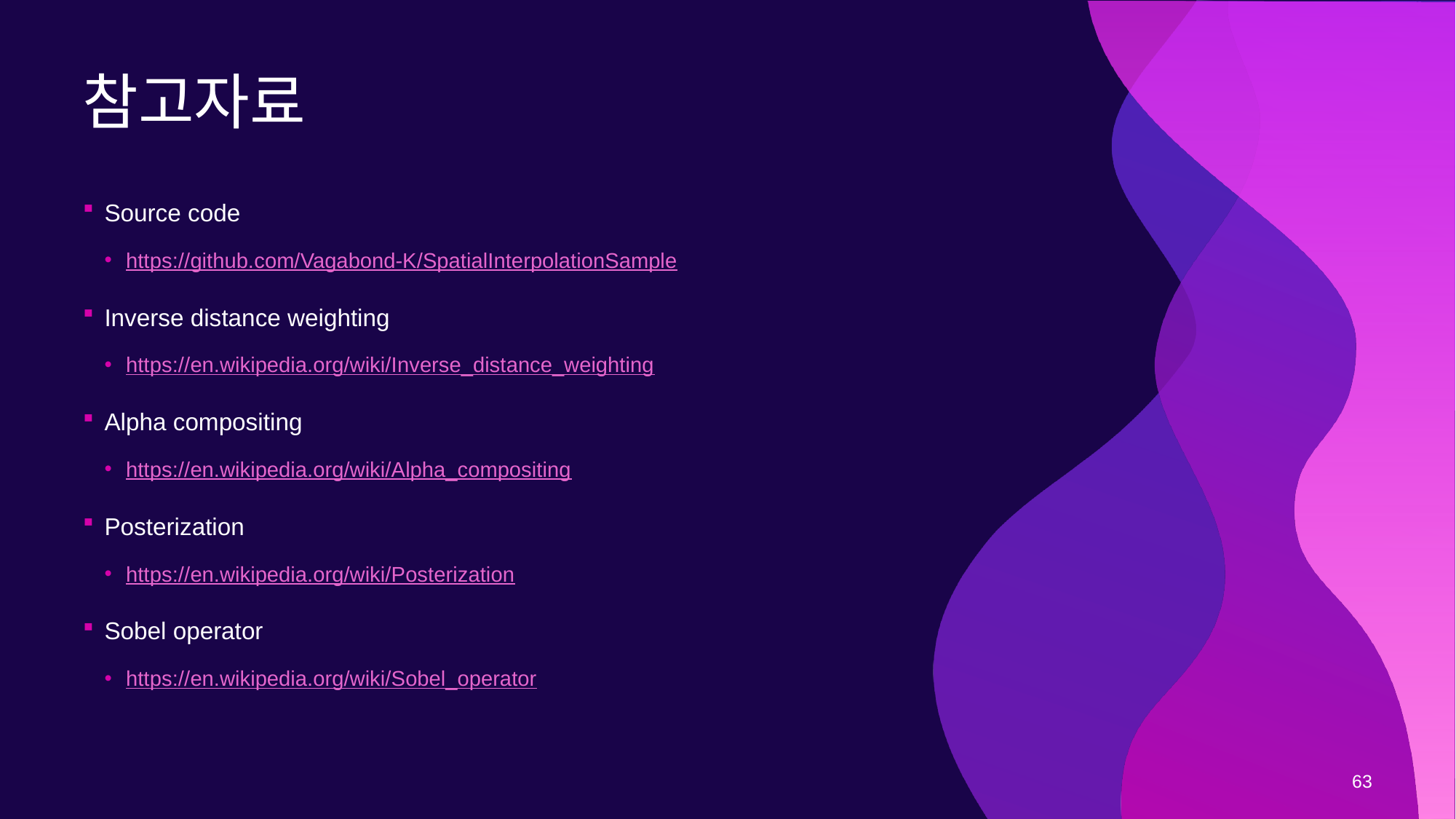

# 참고자료
Source code
https://github.com/Vagabond-K/SpatialInterpolationSample
Inverse distance weighting
https://en.wikipedia.org/wiki/Inverse_distance_weighting
Alpha compositing
https://en.wikipedia.org/wiki/Alpha_compositing
Posterization
https://en.wikipedia.org/wiki/Posterization
Sobel operator
https://en.wikipedia.org/wiki/Sobel_operator
63